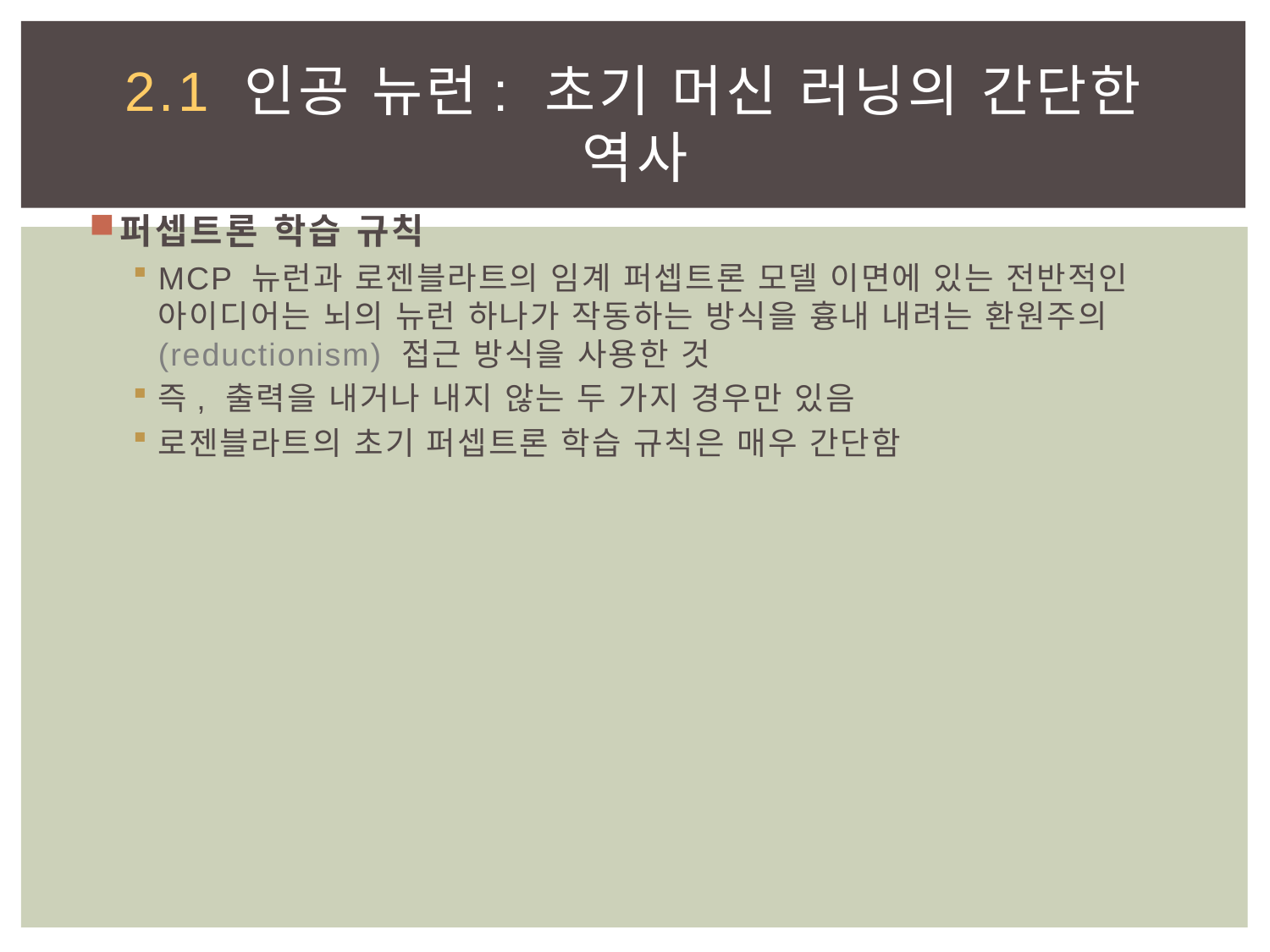

# 2.1 인공 뉴런: 초기 머신 러닝의 간단한 역사
퍼셉트론 학습 규칙
MCP 뉴런과 로젠블라트의 임계 퍼셉트론 모델 이면에 있는 전반적인 아이디어는 뇌의 뉴런 하나가 작동하는 방식을 흉내 내려는 환원주의(reductionism) 접근 방식을 사용한 것
즉, 출력을 내거나 내지 않는 두 가지 경우만 있음
로젠블라트의 초기 퍼셉트론 학습 규칙은 매우 간단함